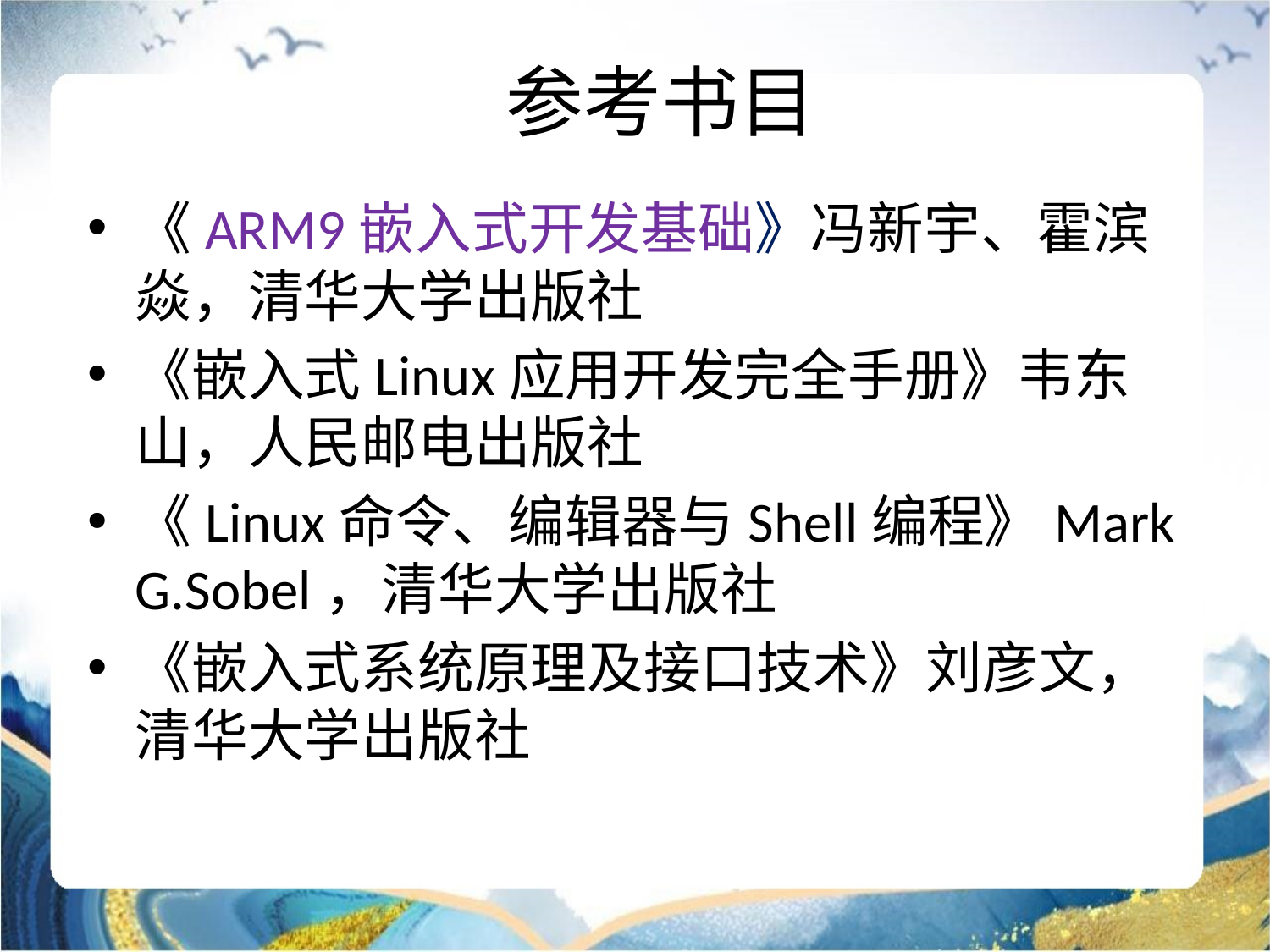

参考书目
《ARM9嵌入式开发基础》冯新宇、霍滨焱，清华大学出版社
《嵌入式Linux应用开发完全手册》韦东山，人民邮电出版社
《Linux命令、编辑器与Shell编程》Mark G.Sobel，清华大学出版社
《嵌入式系统原理及接口技术》刘彦文，清华大学出版社